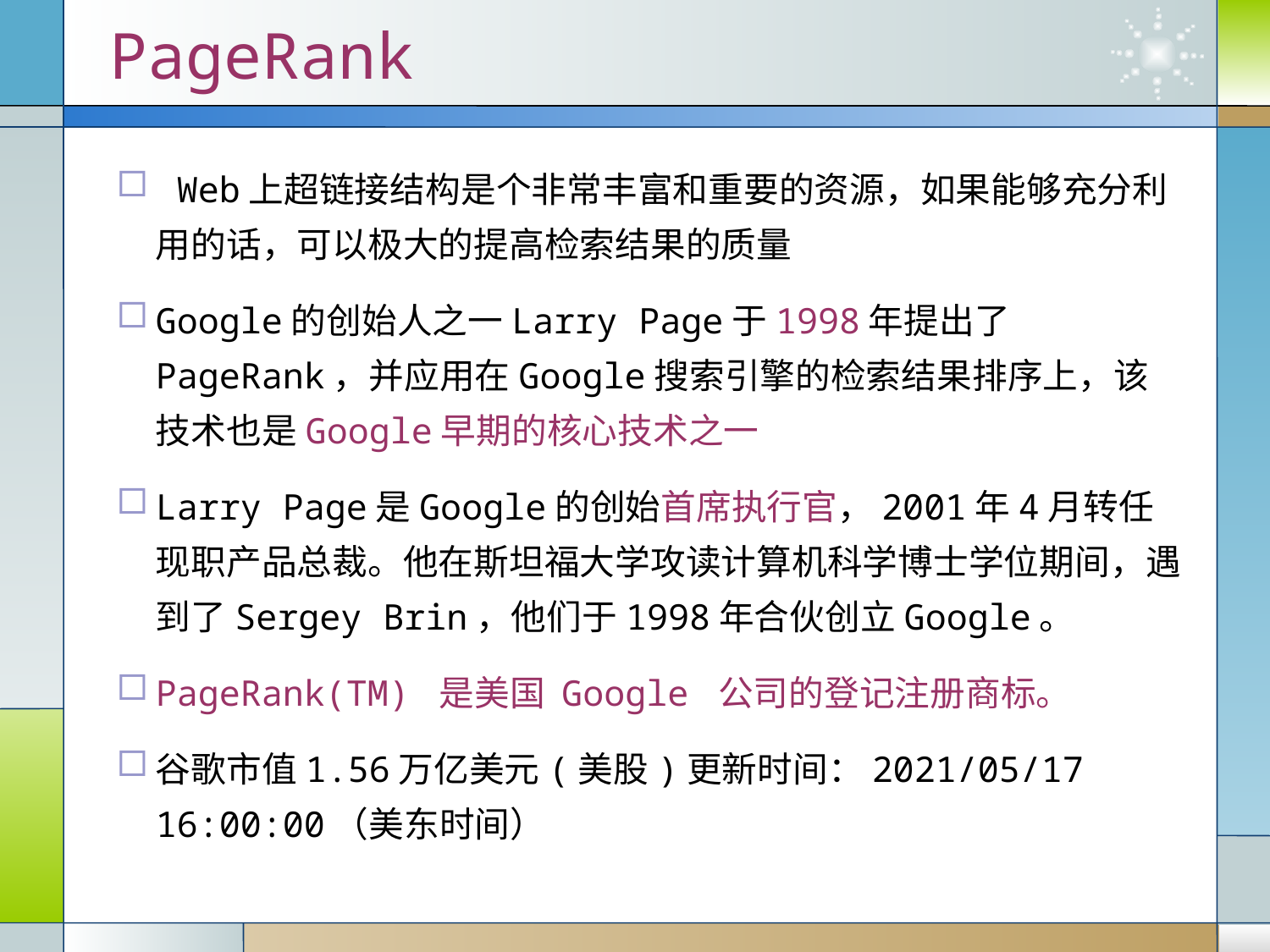

PageRank
 Web上超链接结构是个非常丰富和重要的资源，如果能够充分利用的话，可以极大的提高检索结果的质量
Google的创始人之一Larry Page于1998年提出了PageRank，并应用在Google搜索引擎的检索结果排序上，该技术也是Google早期的核心技术之一
Larry Page是Google的创始首席执行官，2001年4月转任现职产品总裁。他在斯坦福大学攻读计算机科学博士学位期间，遇到了Sergey Brin，他们于1998年合伙创立Google。
PageRank(TM) 是美国 Google 公司的登记注册商标。
谷歌市值1.56万亿美元(美股)更新时间：2021/05/17 16:00:00（美东时间）